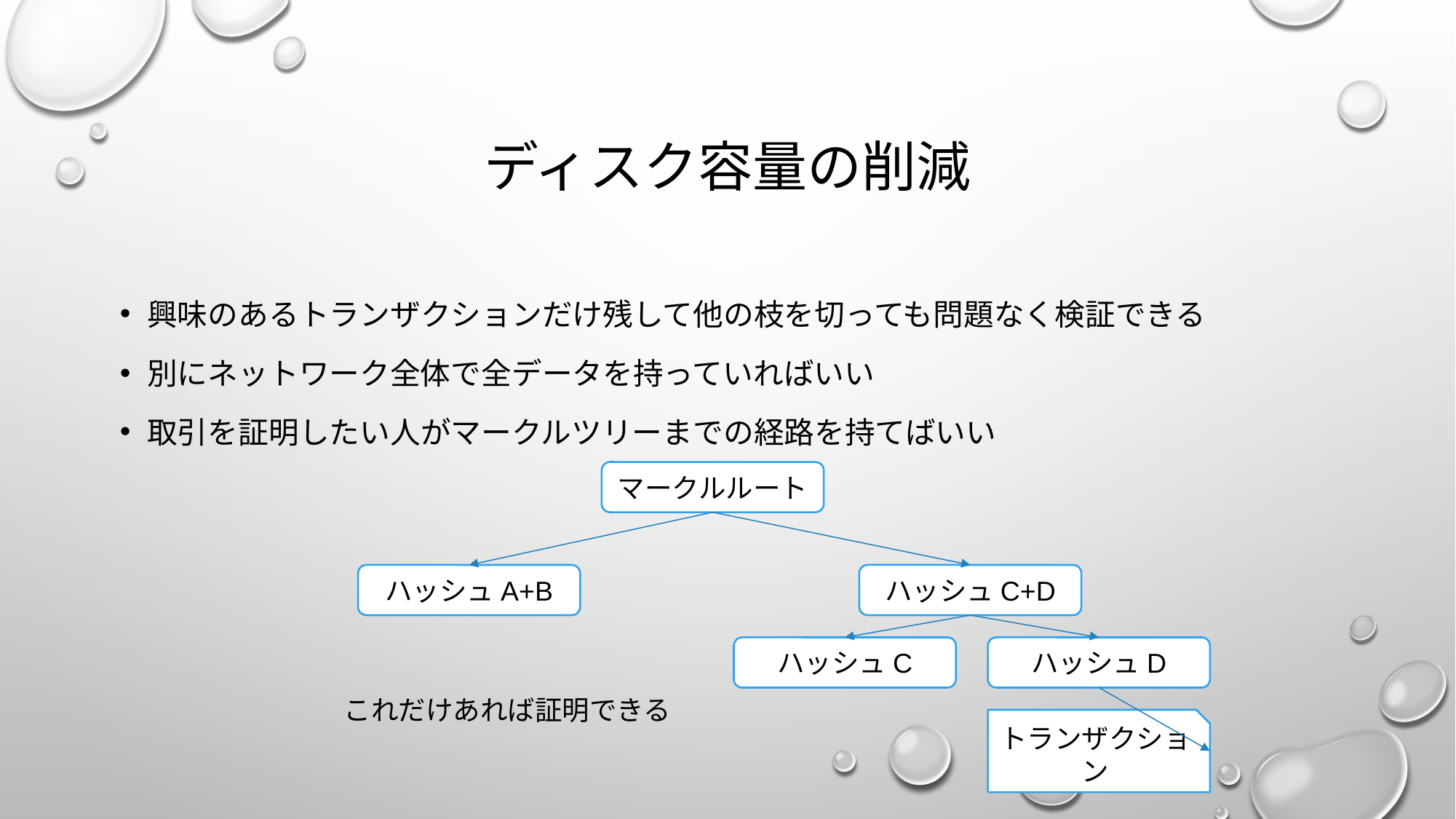

# ディスク容量の削減
興味のあるトランザクションだけ残して他の枝を切っても問題なく検証できる
別にネットワーク全体で全データを持っていればいい
取引を証明したい人がマークルツリーまでの経路を持てばいい
マークルルート
ハッシュA+B
ハッシュC+D
ハッシュC
ハッシュD
これだけあれば証明できる
トランザクション